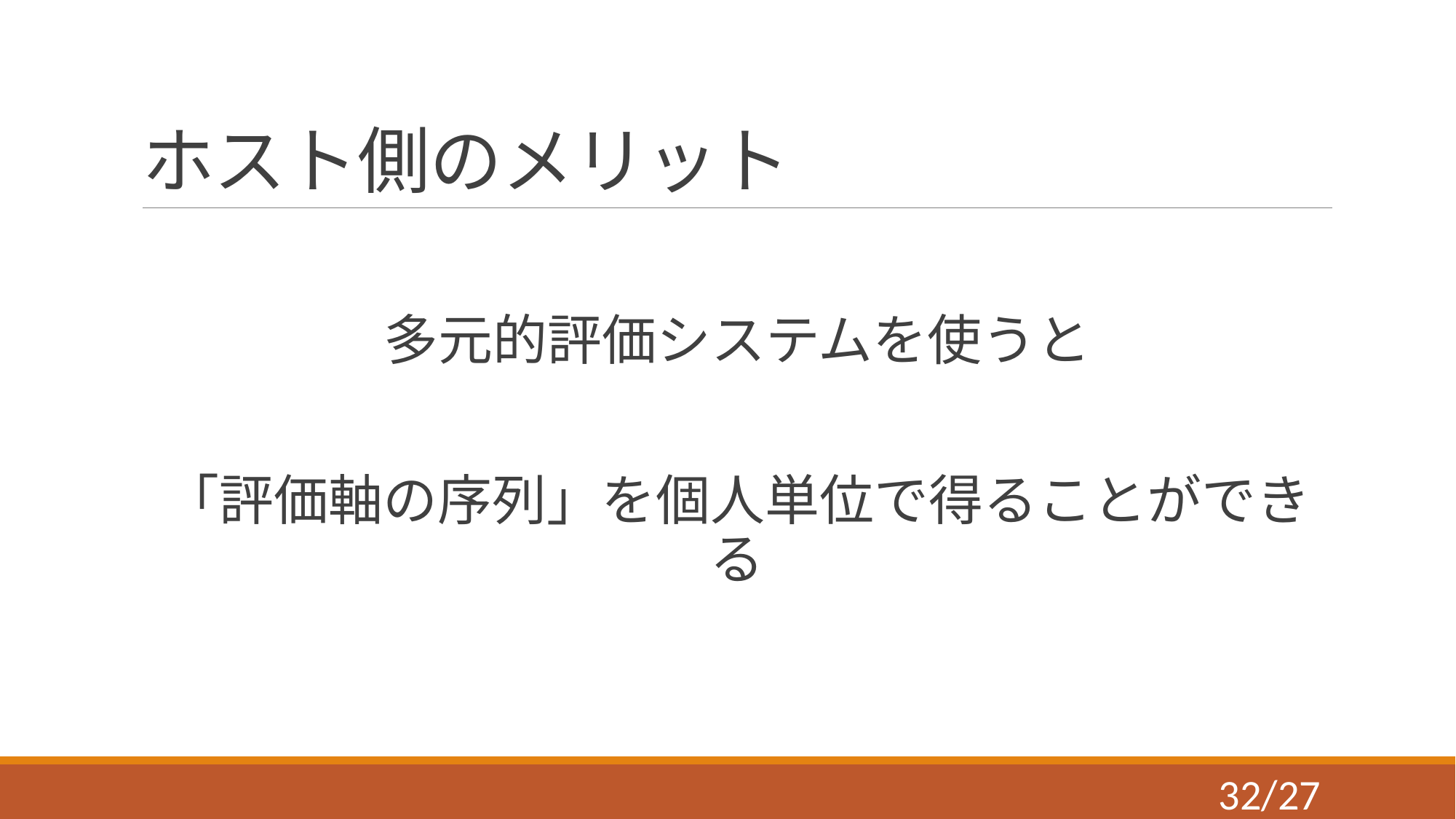

# ホスト側のメリット

多元的評価システムを使うと

「評価軸の序列」を個人単位で得ることができる
32/27